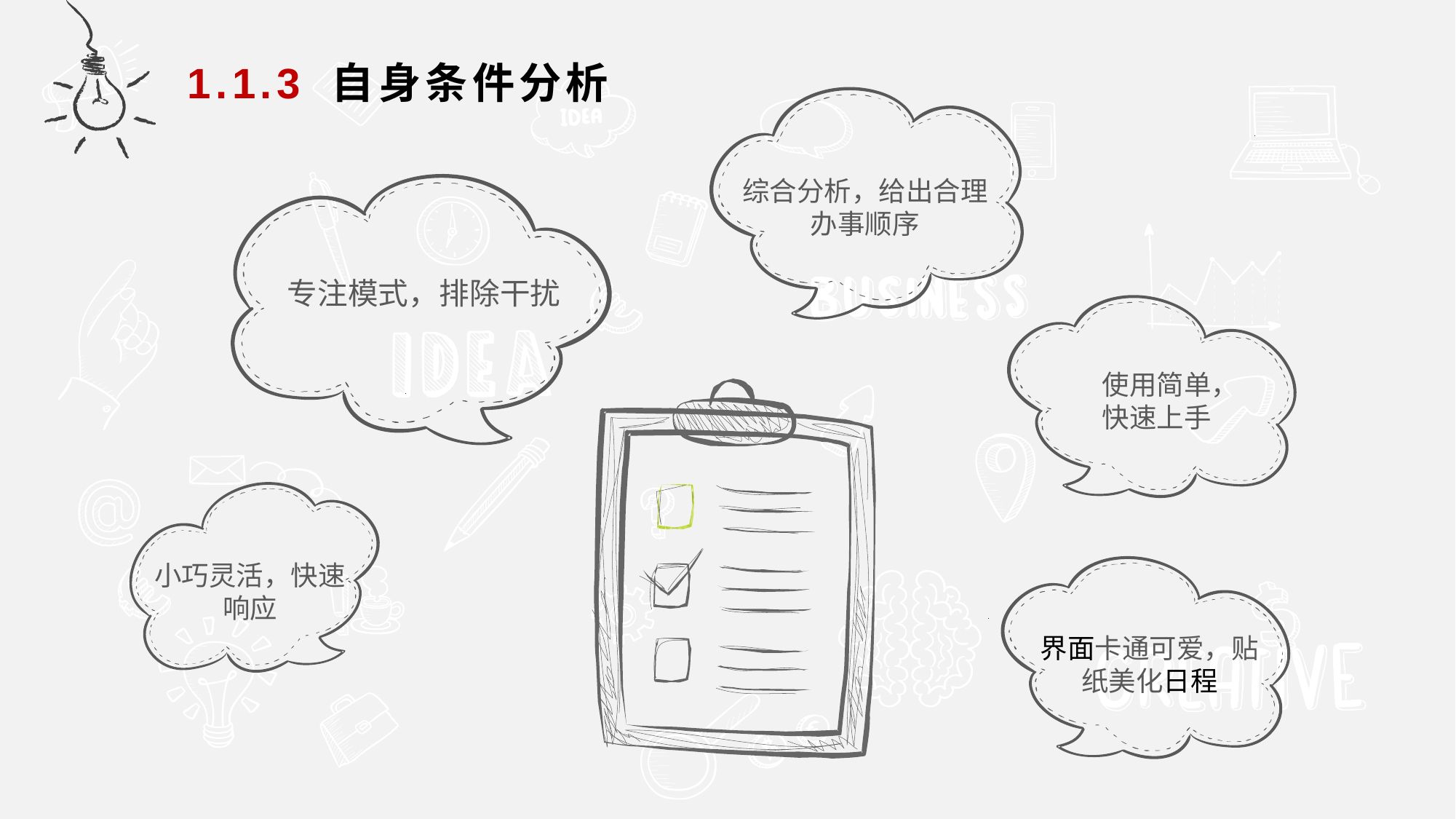

1.1.3 自身条件分析

综合分析，给出合理办事顺序

专注模式，排除干扰

使用简单，
快速上手

小巧灵活，快速响应

界面卡通可爱，贴纸美化日程